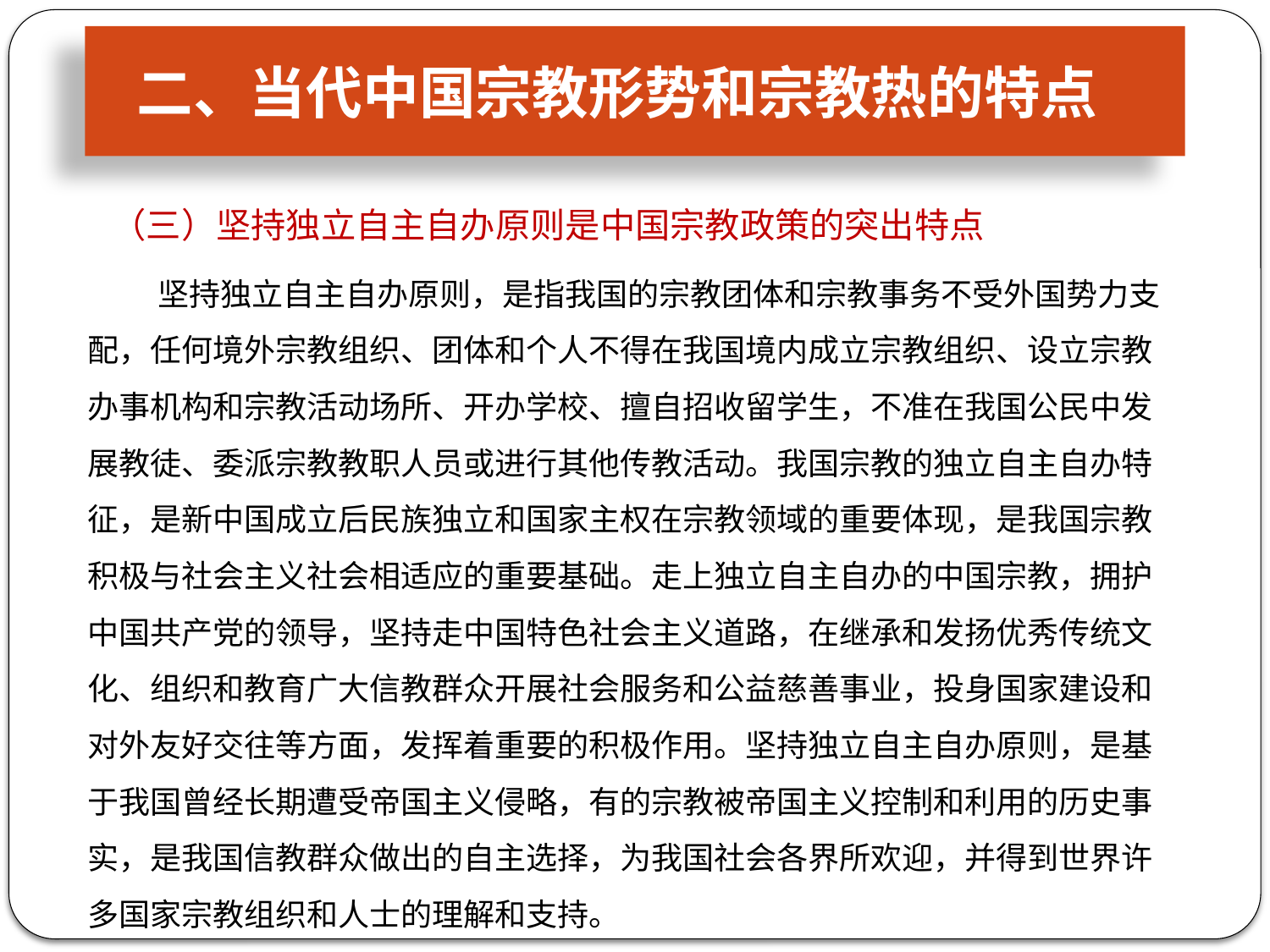

二、当代中国宗教形势和宗教热的特点
  （三）坚持独立自主自办原则是中国宗教政策的突出特点
         坚持独立自主自办原则，是指我国的宗教团体和宗教事务不受外国势力支配，任何境外宗教组织、团体和个人不得在我国境内成立宗教组织、设立宗教办事机构和宗教活动场所、开办学校、擅自招收留学生，不准在我国公民中发展教徒、委派宗教教职人员或进行其他传教活动。我国宗教的独立自主自办特征，是新中国成立后民族独立和国家主权在宗教领域的重要体现，是我国宗教积极与社会主义社会相适应的重要基础。走上独立自主自办的中国宗教，拥护中国共产党的领导，坚持走中国特色社会主义道路，在继承和发扬优秀传统文化、组织和教育广大信教群众开展社会服务和公益慈善事业，投身国家建设和对外友好交往等方面，发挥着重要的积极作用。坚持独立自主自办原则，是基于我国曾经长期遭受帝国主义侵略，有的宗教被帝国主义控制和利用的历史事实，是我国信教群众做出的自主选择，为我国社会各界所欢迎，并得到世界许多国家宗教组织和人士的理解和支持。